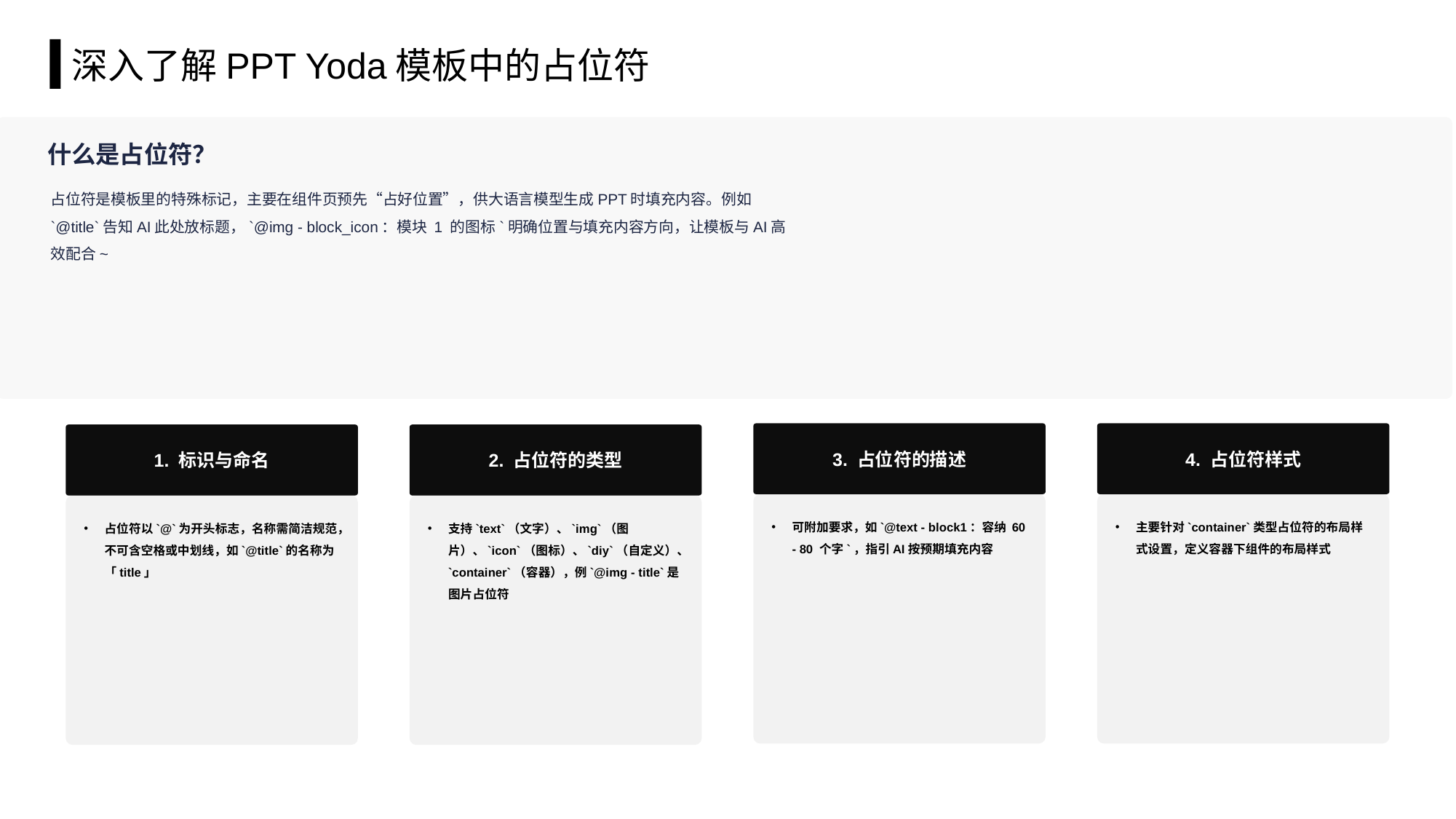

# 深入了解PPT Yoda模板中的占位符

什么是占位符？
占位符是模板里的特殊标记，主要在组件页预先“占好位置”，供大语言模型生成PPT时填充内容。例如`@title`告知AI此处放标题，`@img - block_icon：模块 1 的图标`明确位置与填充内容方向，让模板与AI高效配合~
3. 占位符的描述
4. 占位符样式
1. 标识与命名
2. 占位符的类型
可附加要求，如`@text - block1：容纳 60 - 80 个字`，指引AI按预期填充内容
主要针对`container`类型占位符的布局样式设置，定义容器下组件的布局样式
占位符以`@`为开头标志，名称需简洁规范，不可含空格或中划线，如`@title`的名称为「title」
支持`text`（文字）、`img`（图片）、`icon`（图标）、`diy`（自定义）、`container`（容器），例`@img - title`是图片占位符